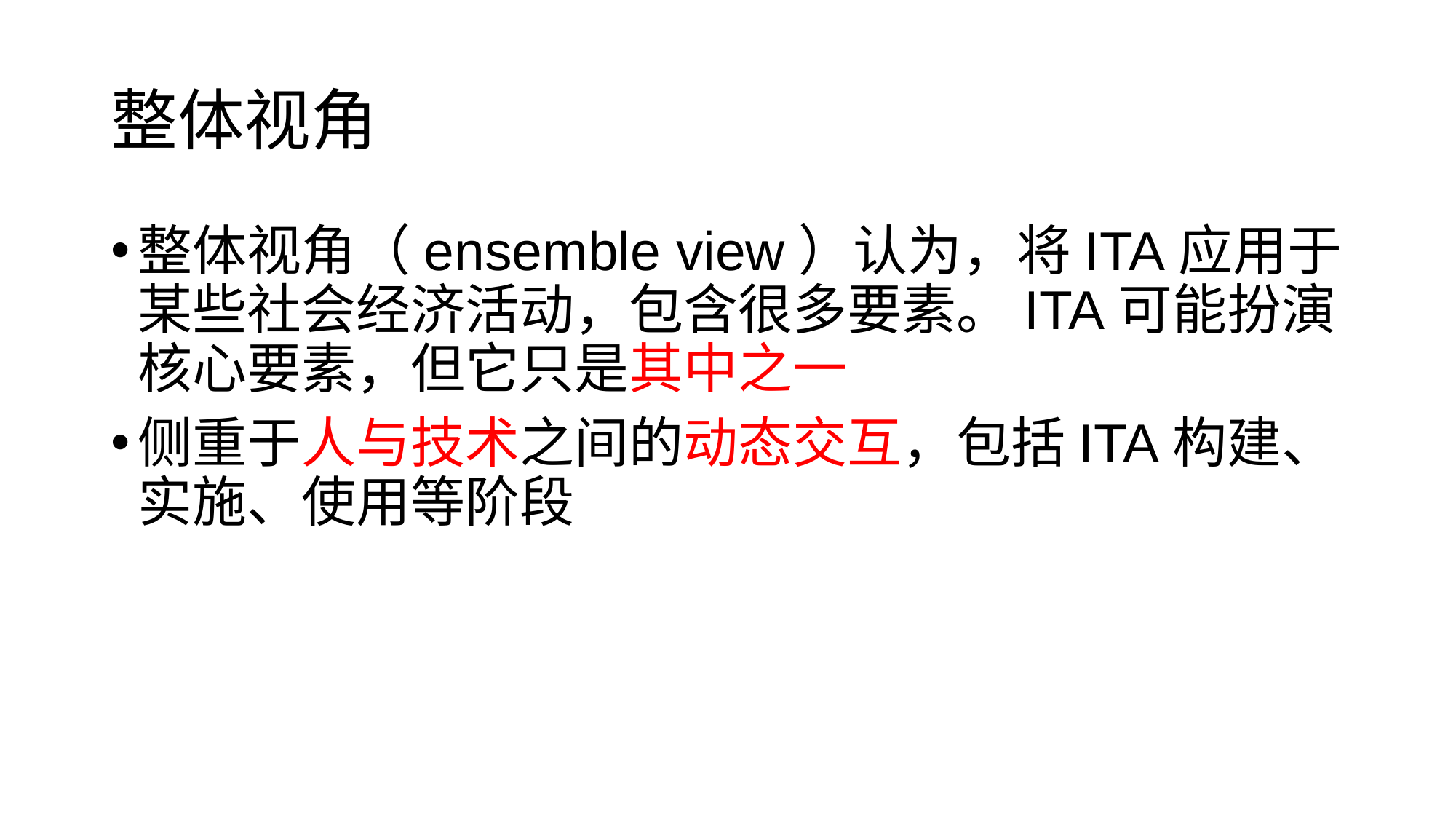

# 整体视角
整体视角（ensemble view）认为，将ITA应用于某些社会经济活动，包含很多要素。ITA可能扮演核心要素，但它只是其中之一
侧重于人与技术之间的动态交互，包括ITA构建、实施、使用等阶段